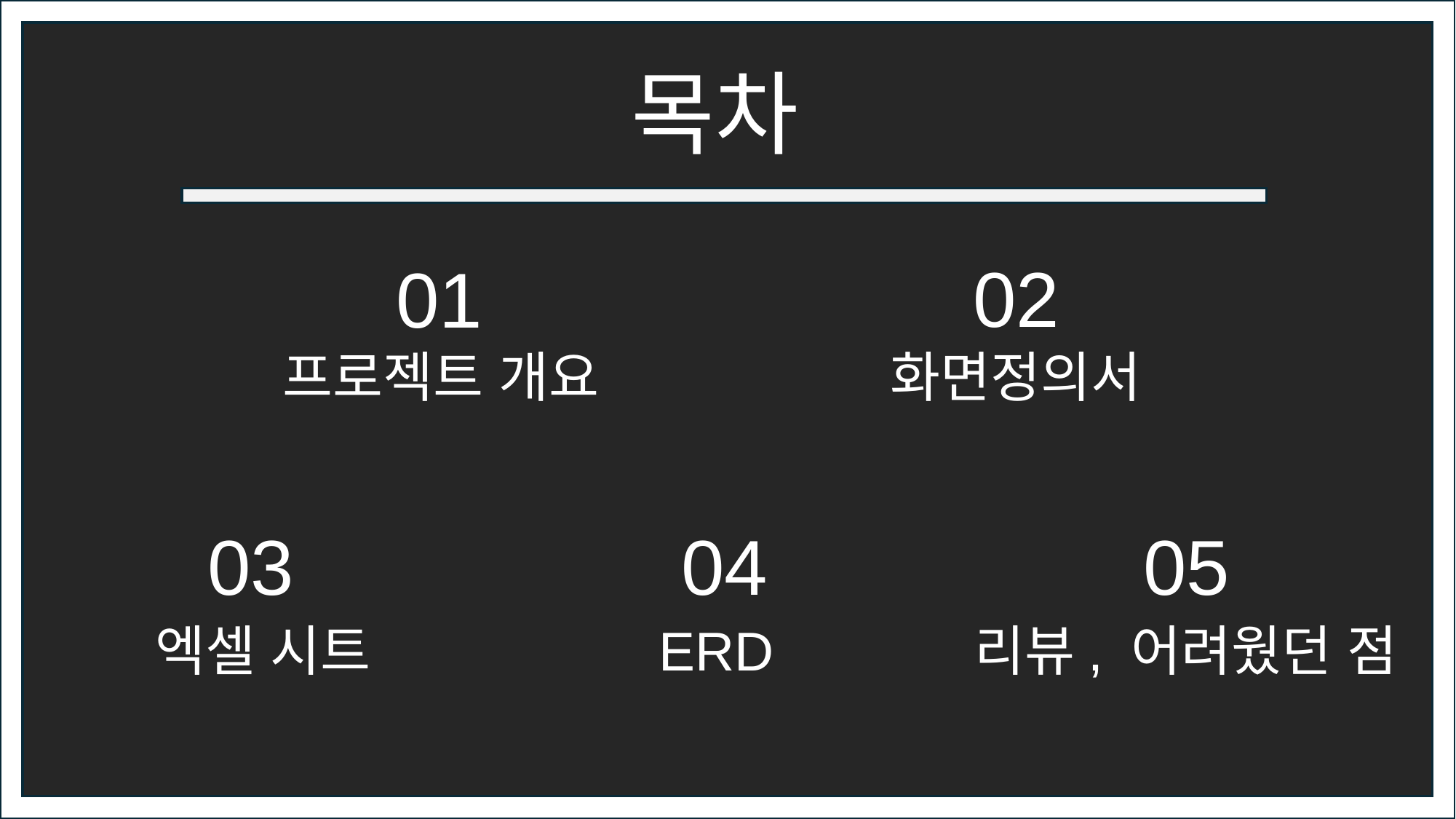

# 목차

02
01
화면정의서
프로젝트 개요

03
04
05
ERD
엑셀 시트
리뷰, 어려웠던 점